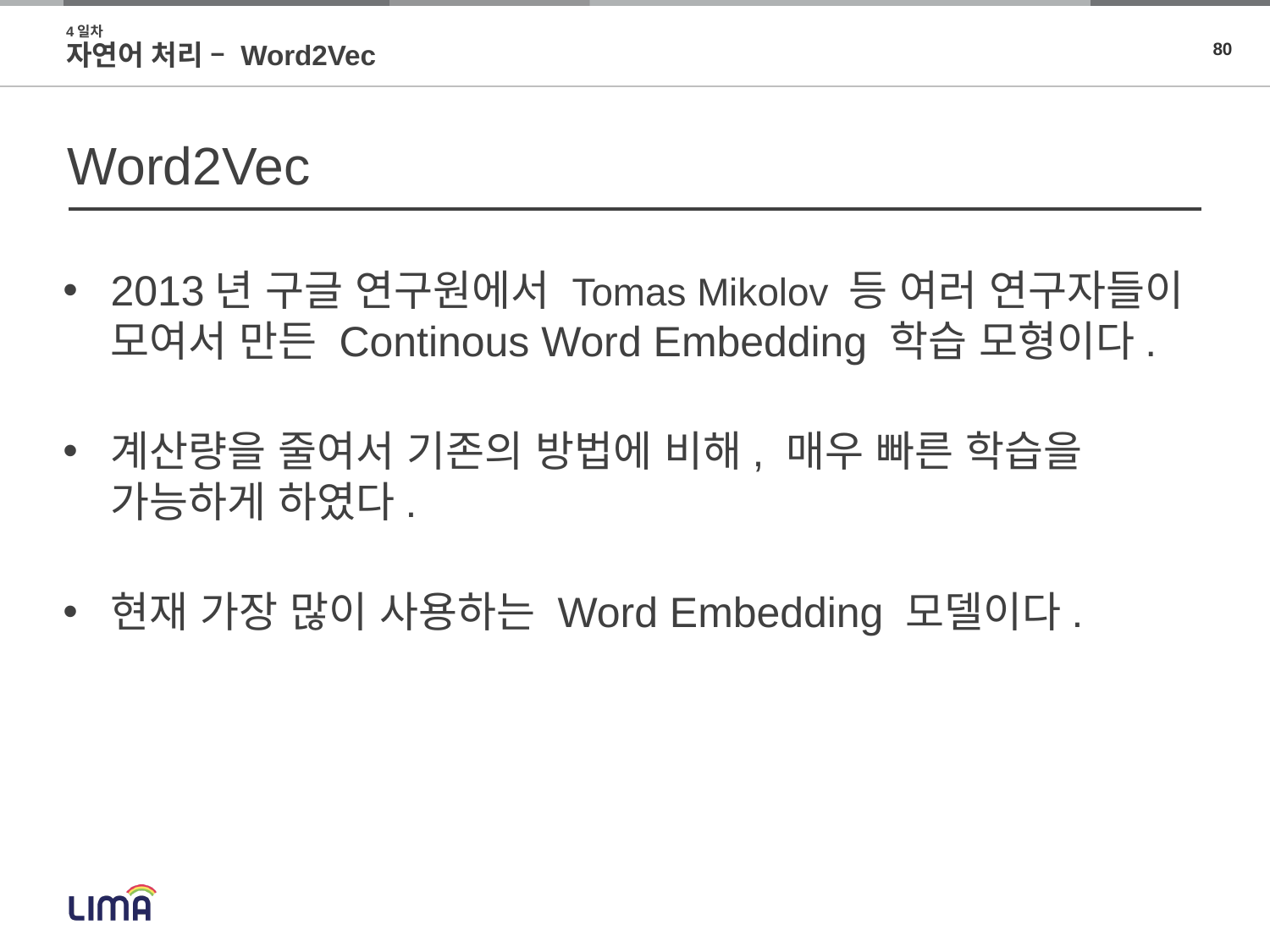

4일차
자연어 처리 – Word2Vec
# Word2Vec
2013년 구글 연구원에서 Tomas Mikolov 등 여러 연구자들이 모여서 만든 Continous Word Embedding 학습 모형이다.
계산량을 줄여서 기존의 방법에 비해, 매우 빠른 학습을 가능하게 하였다.
현재 가장 많이 사용하는 Word Embedding 모델이다.